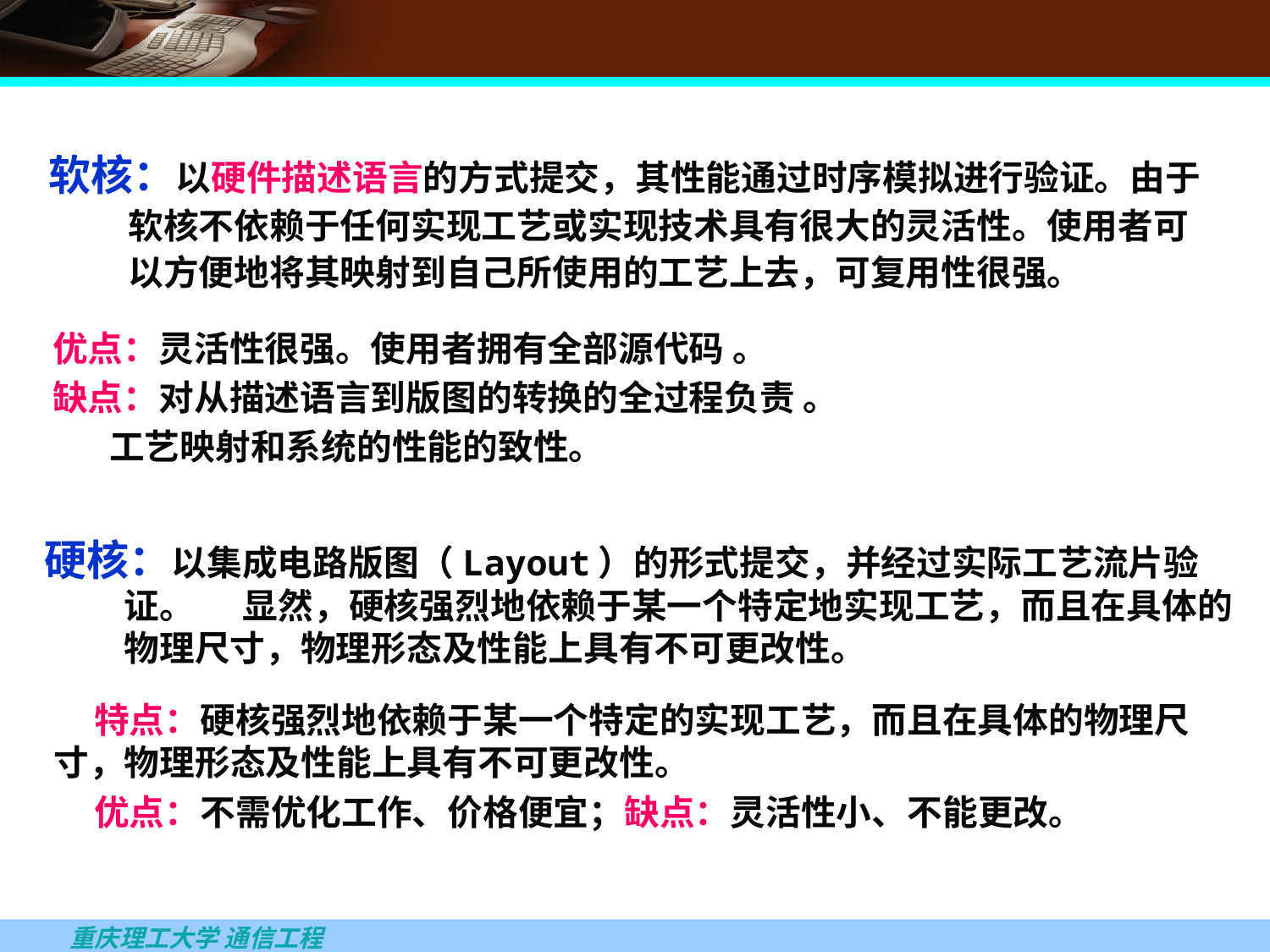

软核：以硬件描述语言的方式提交，其性能通过时序模拟进行验证。由于软核不依赖于任何实现工艺或实现技术具有很大的灵活性。使用者可以方便地将其映射到自己所使用的工艺上去，可复用性很强。
优点：灵活性很强。使用者拥有全部源代码 。
缺点：对从描述语言到版图的转换的全过程负责 。
      工艺映射和系统的性能的致性。

硬核：以集成电路版图（Layout）的形式提交，并经过实际工艺流片验证。      显然，硬核强烈地依赖于某一个特定地实现工艺，而且在具体的物理尺寸，物理形态及性能上具有不可更改性。

    特点：硬核强烈地依赖于某一个特定的实现工艺，而且在具体的物理尺寸，物理形态及性能上具有不可更改性。
    优点：不需优化工作、价格便宜；缺点：灵活性小、不能更改。